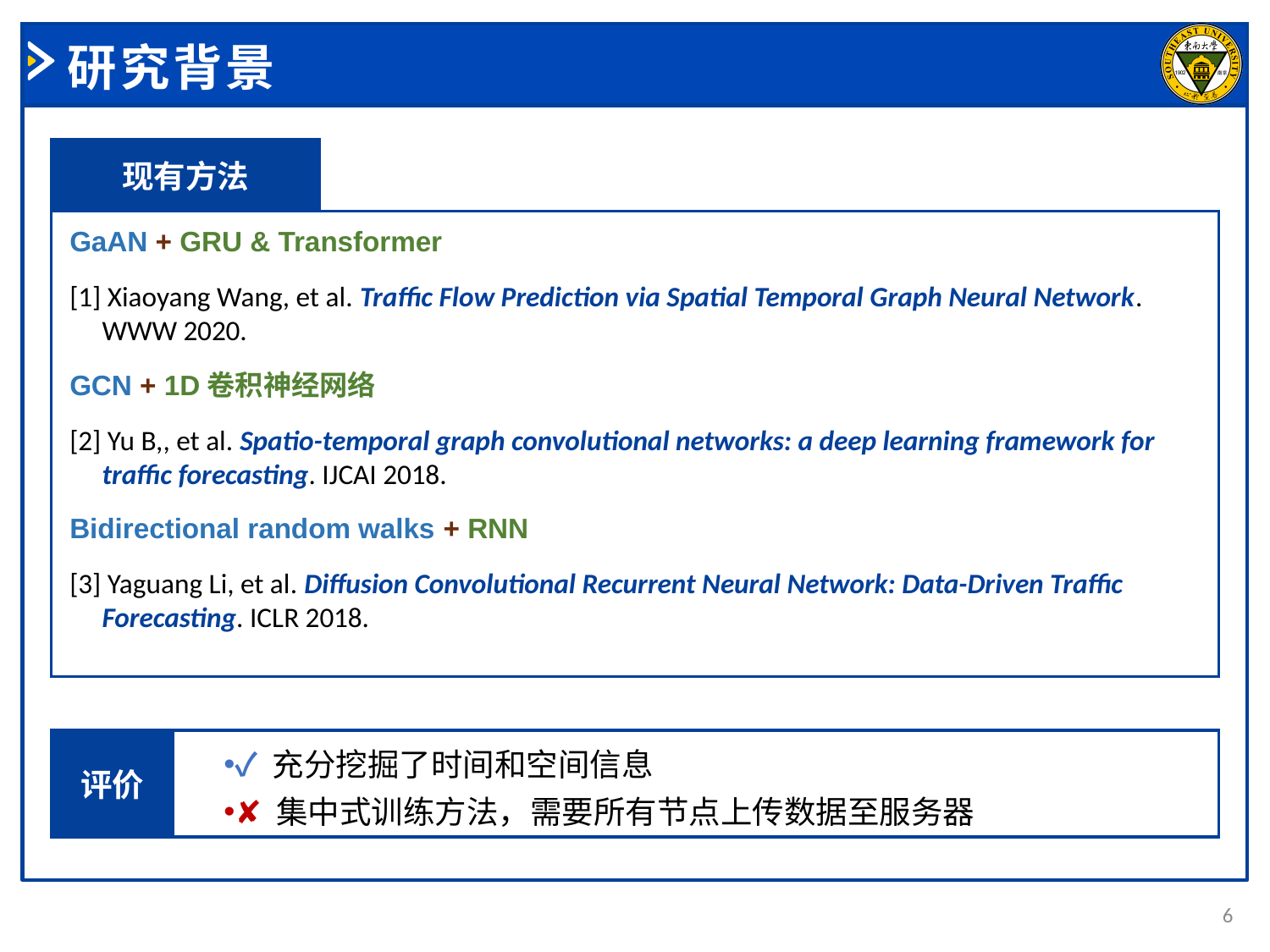

# 研究背景
现有方法

GaAN + GRU & Transformer
[1] Xiaoyang Wang, et al. Traffic Flow Prediction via Spatial Temporal Graph Neural Network. WWW 2020.
GCN + 1D卷积神经网络
[2] Yu B,, et al. Spatio-temporal graph convolutional networks: a deep learning framework for traffic forecasting. IJCAI 2018.
Bidirectional random walks + RNN
[3] Yaguang Li, et al. Diffusion Convolutional Recurrent Neural Network: Data-Driven Traffic Forecasting. ICLR 2018.
✓ 充分挖掘了时间和空间信息
✘ 集中式训练方法，需要所有节点上传数据至服务器
评价

6